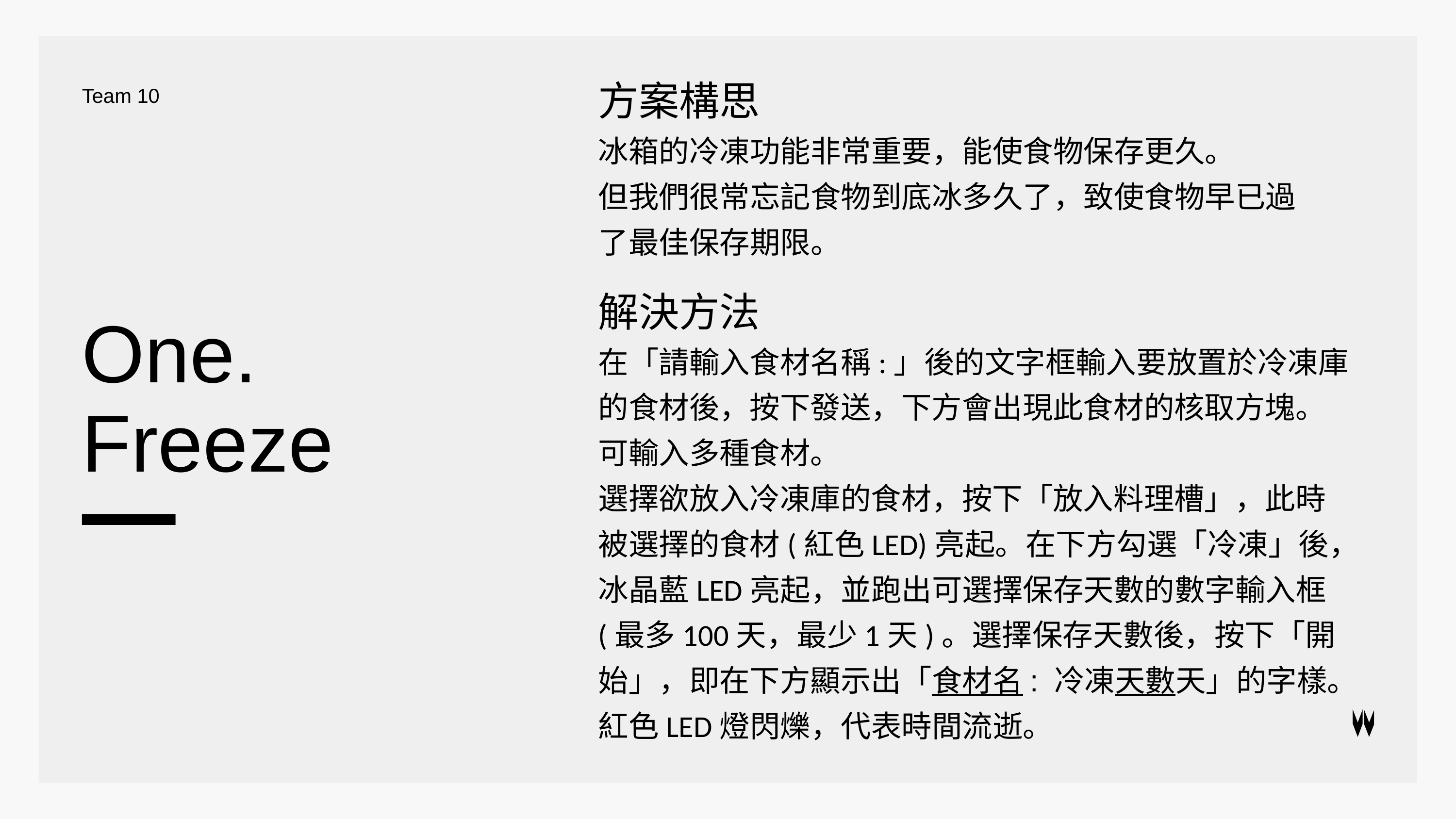

方案構思
Team 10
冰箱的冷凍功能非常重要，能使食物保存更久。
但我們很常忘記食物到底冰多久了，致使食物早已過了最佳保存期限。
解決方法
One.
Freeze
在「請輸入食材名稱:」後的文字框輸入要放置於冷凍庫的食材後，按下發送，下方會出現此食材的核取方塊。可輸入多種食材。
選擇欲放入冷凍庫的食材，按下「放入料理槽」，此時被選擇的食材(紅色LED)亮起。在下方勾選「冷凍」後，冰晶藍LED亮起，並跑出可選擇保存天數的數字輸入框(最多100天，最少1天)。選擇保存天數後，按下「開始」，即在下方顯示出「食材名: 冷凍天數天」的字樣。
紅色LED燈閃爍，代表時間流逝。